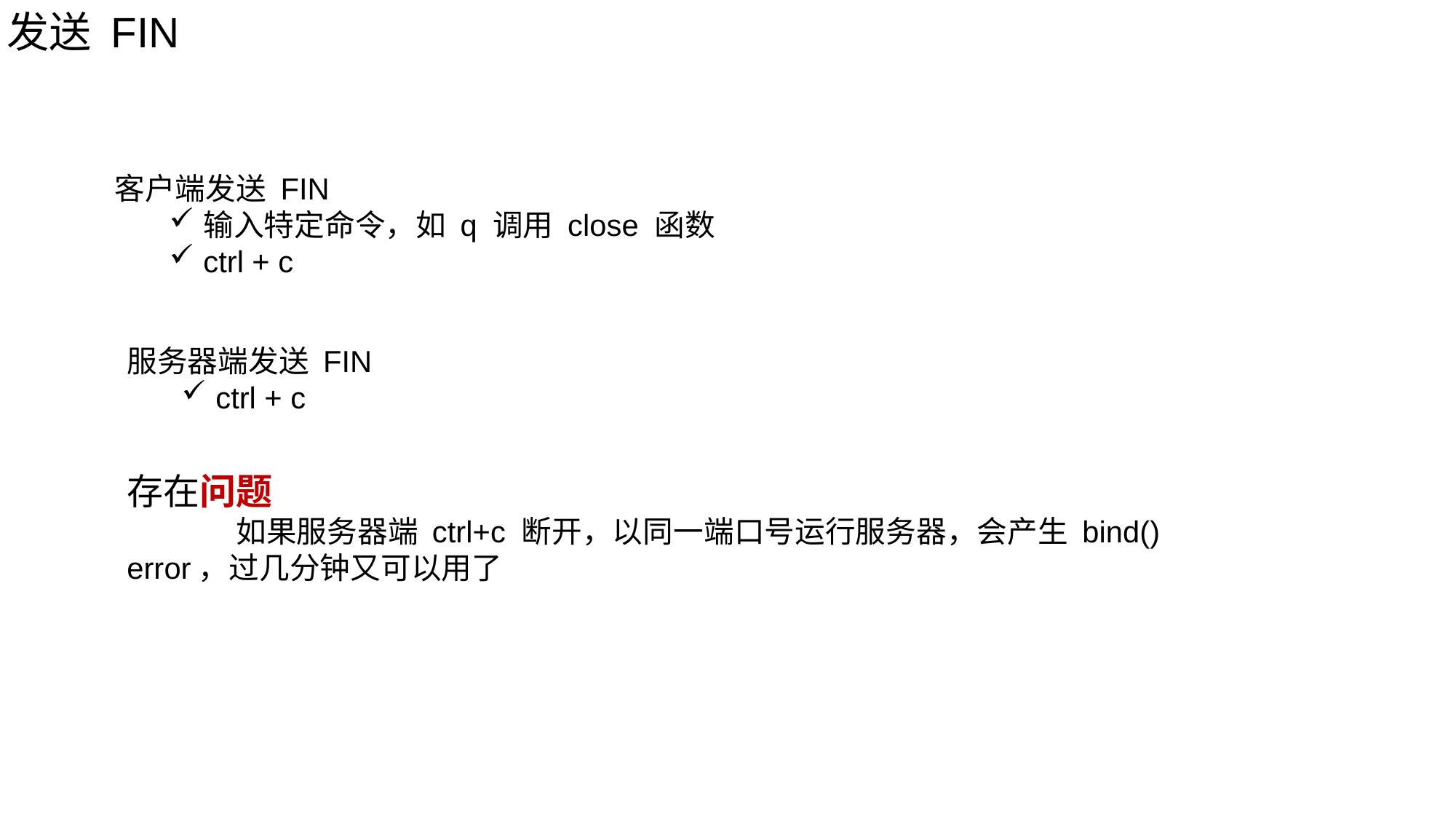

发送 FIN
客户端发送 FIN
输入特定命令，如 q 调用 close 函数
ctrl + c
服务器端发送 FIN
ctrl + c
存在问题
	如果服务器端 ctrl+c 断开，以同一端口号运行服务器，会产生 bind() error，过几分钟又可以用了